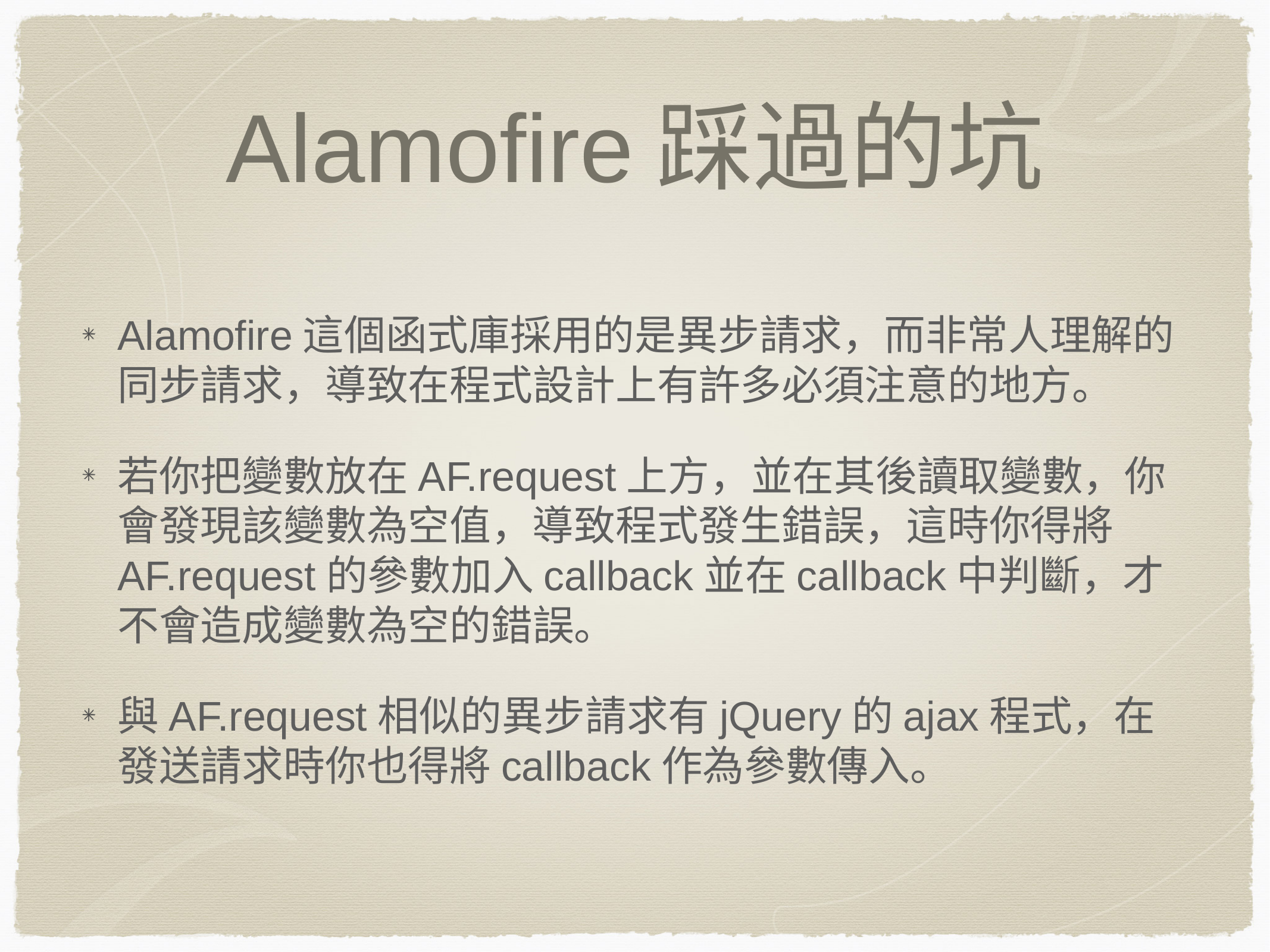

# Alamofire踩過的坑
Alamofire這個函式庫採用的是異步請求，而非常人理解的同步請求，導致在程式設計上有許多必須注意的地方。
若你把變數放在AF.request上方，並在其後讀取變數，你會發現該變數為空值，導致程式發生錯誤，這時你得將AF.request的參數加入callback並在callback中判斷，才不會造成變數為空的錯誤。
與AF.request相似的異步請求有jQuery的ajax程式，在發送請求時你也得將callback作為參數傳入。